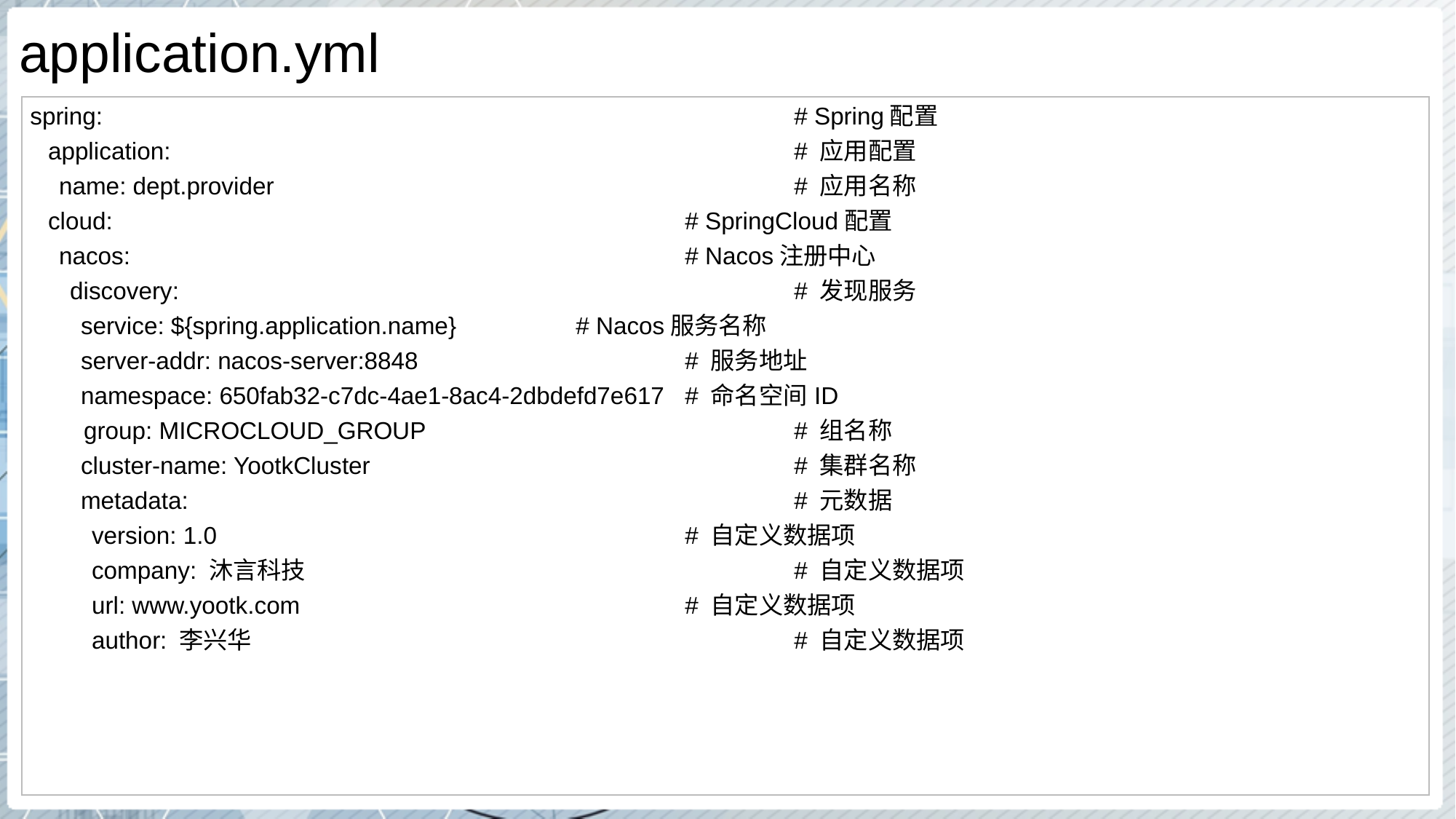

# application.yml
| spring: # Spring配置 application: # 应用配置 name: dept.provider # 应用名称 cloud: # SpringCloud配置 nacos: # Nacos注册中心 discovery: # 发现服务 service: ${spring.application.name} # Nacos服务名称 server-addr: nacos-server:8848 # 服务地址 namespace: 650fab32-c7dc-4ae1-8ac4-2dbdefd7e617 # 命名空间ID group: MICROCLOUD\_GROUP # 组名称 cluster-name: YootkCluster # 集群名称 metadata: # 元数据 version: 1.0 # 自定义数据项 company: 沐言科技 # 自定义数据项 url: www.yootk.com # 自定义数据项 author: 李兴华 # 自定义数据项 |
| --- |